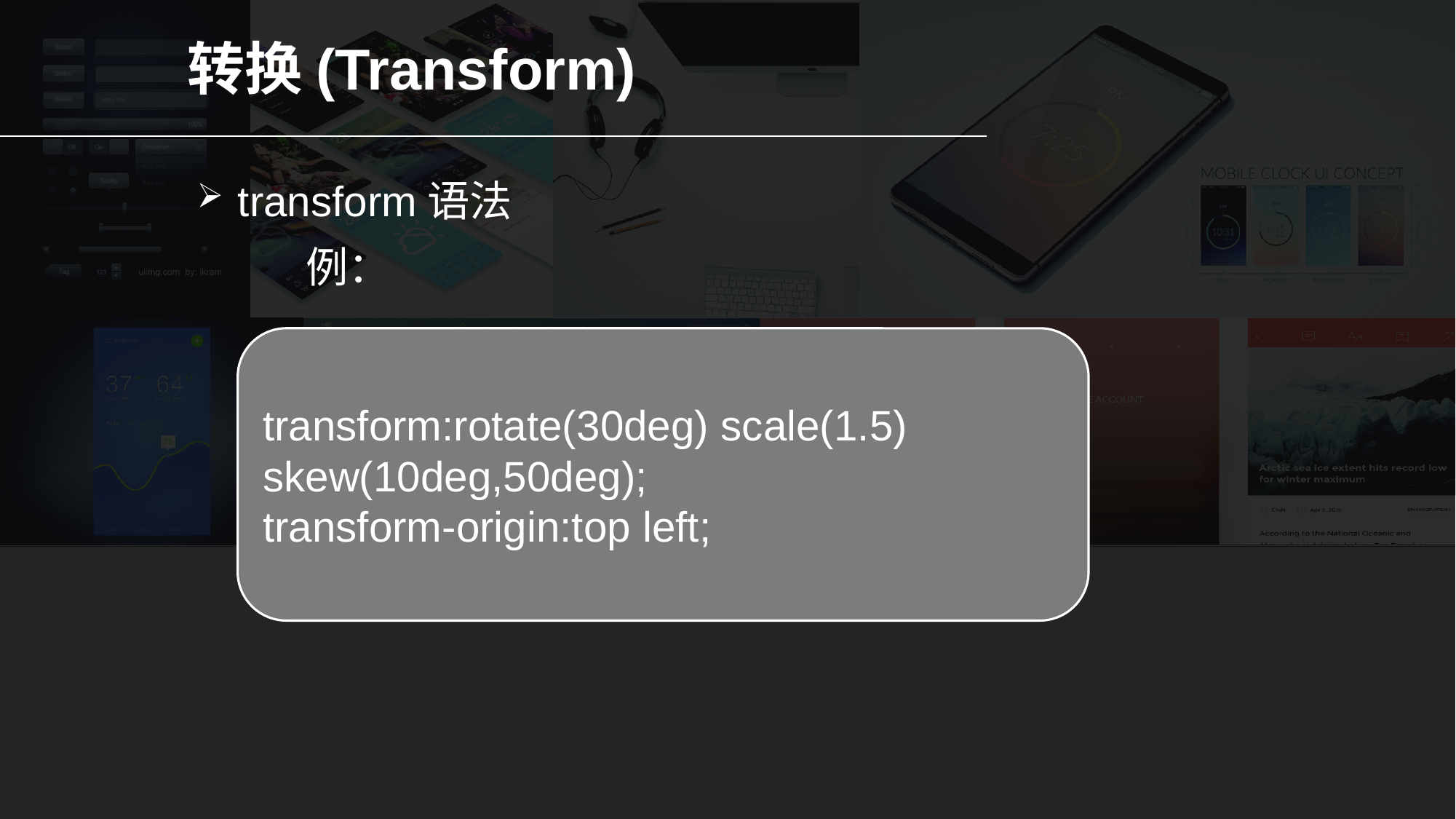

转换(Transform)
transform语法
	例：

transform:rotate(30deg) scale(1.5) skew(10deg,50deg);
transform-origin:top left;